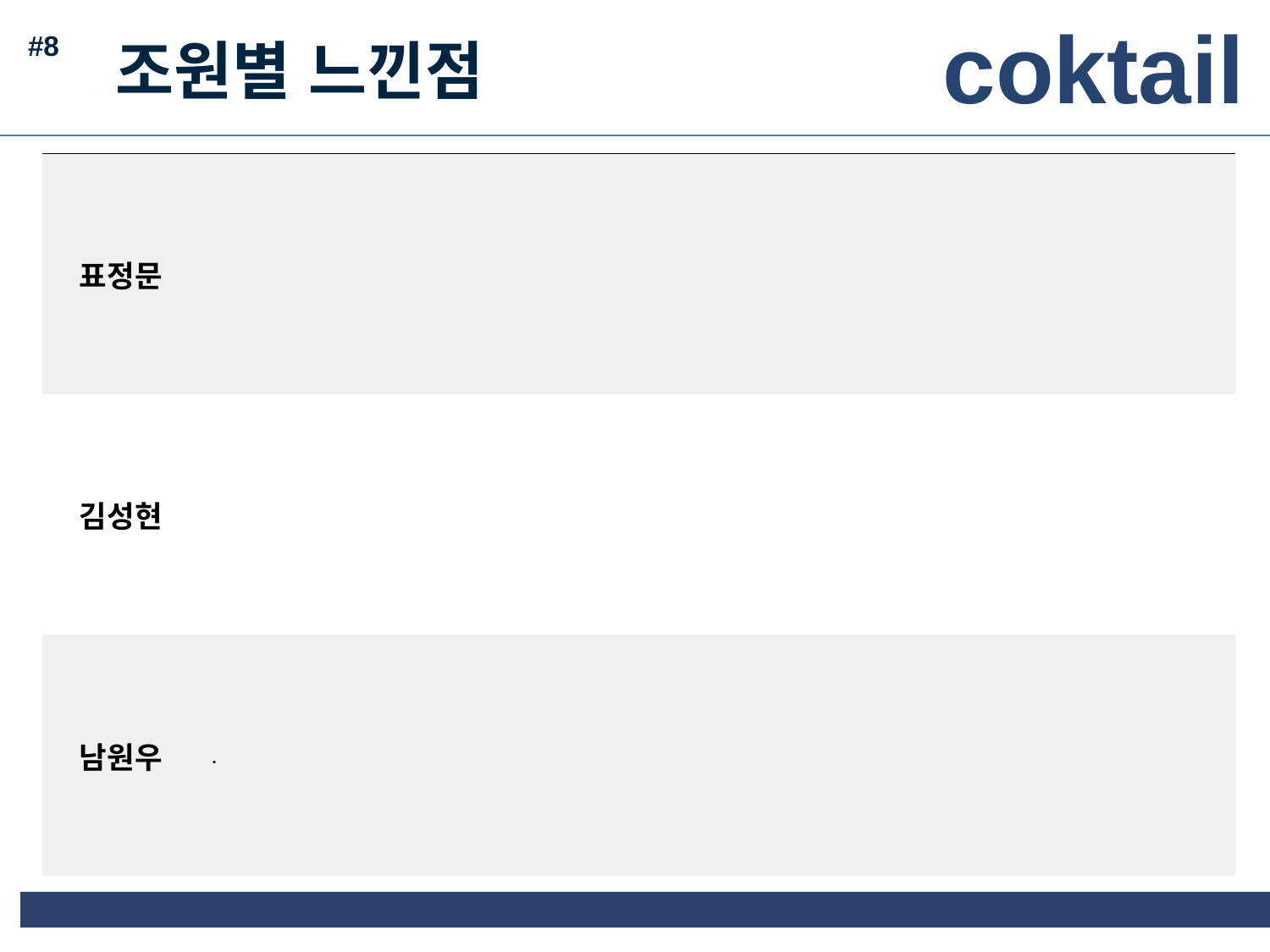

coktail
#8
조원별 느낀점

| 표정문 |  |
| --- | --- |
| 김성현 |  |
| 남원우 | . |